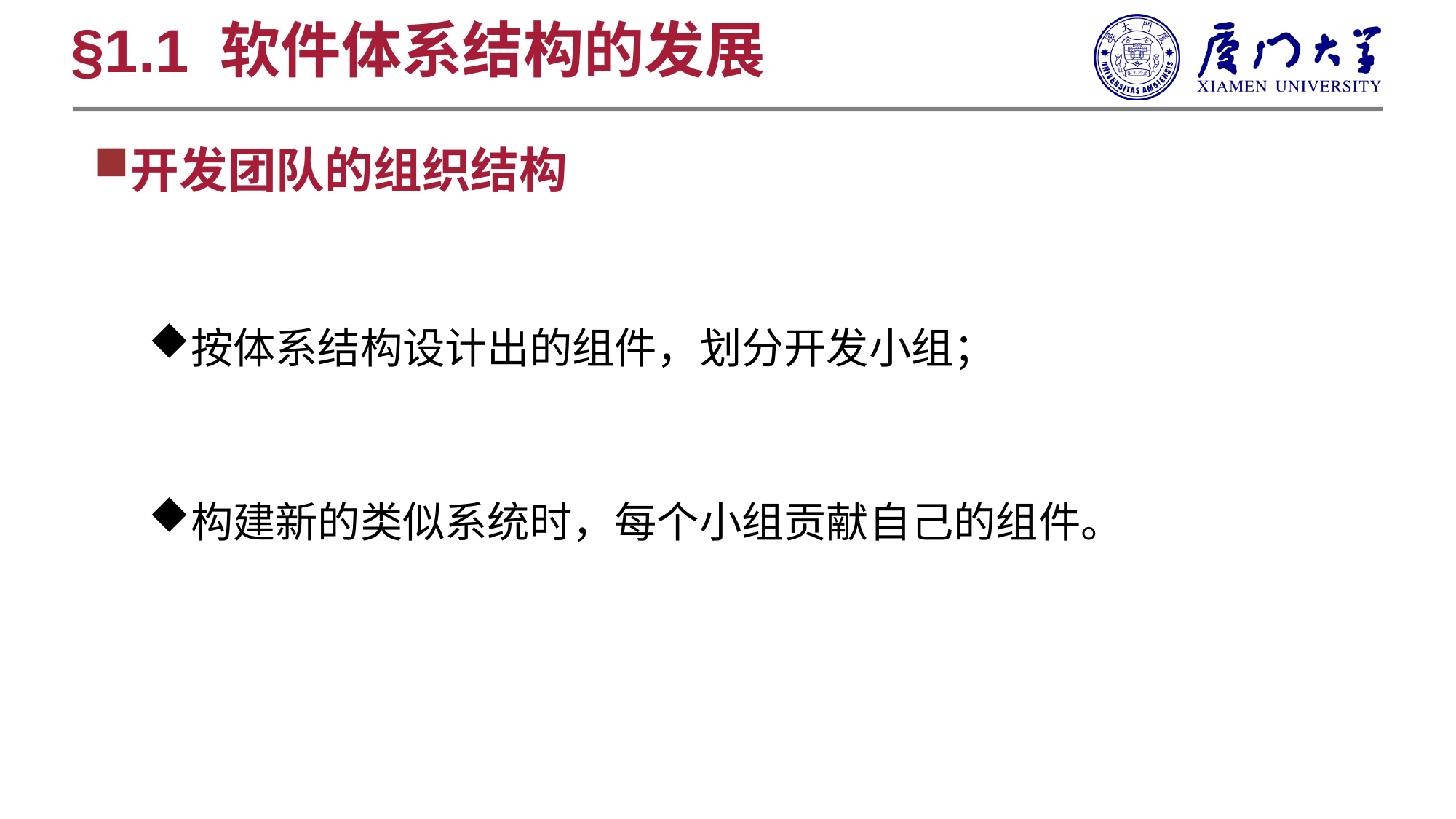

§1.1 软件体系结构的发展

开发团队的组织结构
按体系结构设计出的组件，划分开发小组；
构建新的类似系统时，每个小组贡献自己的组件。